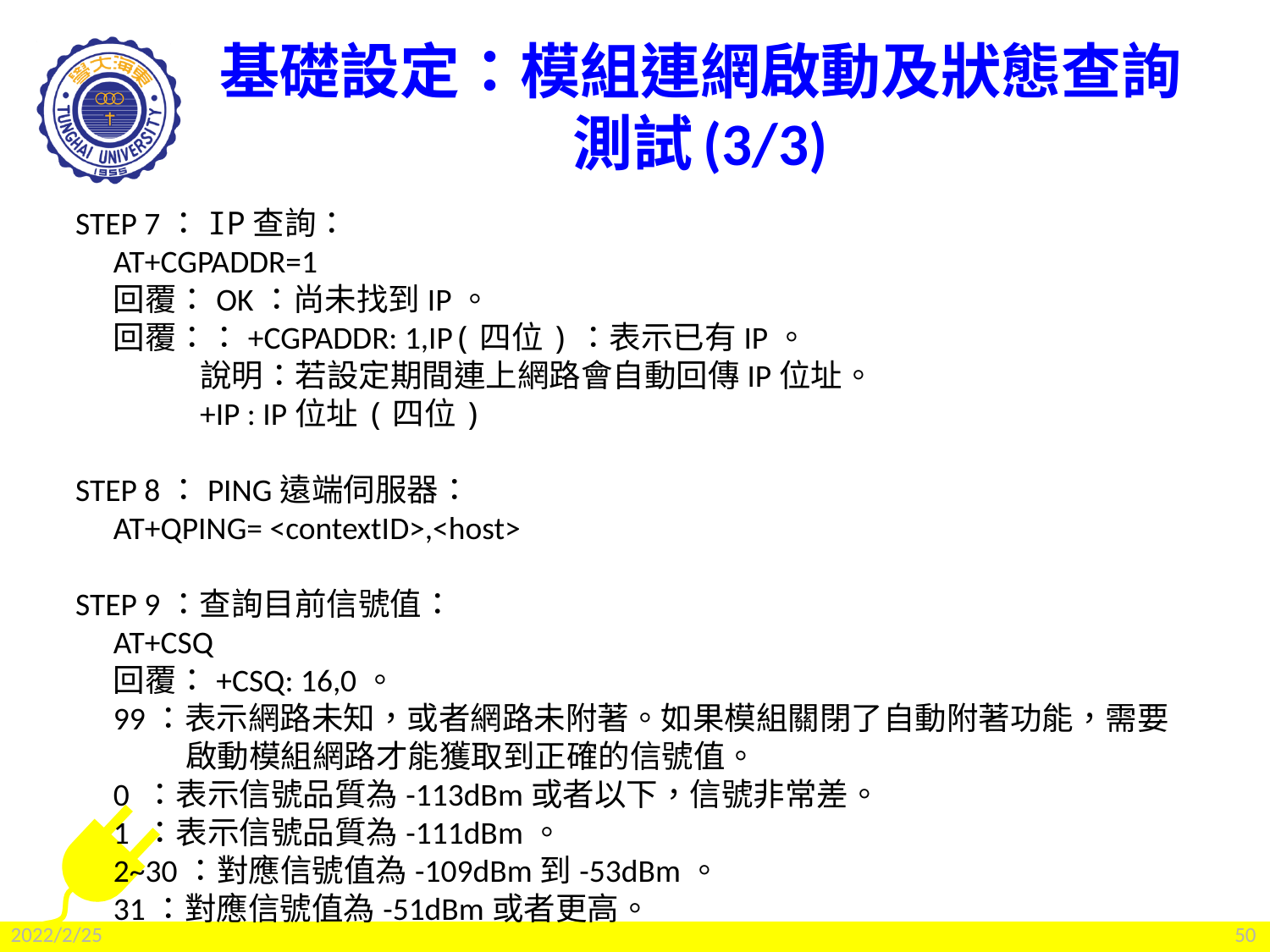

# 基礎設定：模組連網啟動及狀態查詢測試(3/3)
STEP 7：IP查詢：
AT+CGPADDR=1
回覆：OK：尚未找到IP。
回覆：：+CGPADDR: 1,IP(四位)：表示已有IP。
說明：若設定期間連上網路會自動回傳IP位址。
+IP : IP位址(四位)

STEP 8：PING遠端伺服器：
AT+QPING= <contextID>,<host>
STEP 9：查詢目前信號值：
AT+CSQ
回覆：+CSQ: 16,0。
99：表示網路未知，或者網路未附著。如果模組關閉了自動附著功能，需要
         啟動模組網路才能獲取到正確的信號值。
0 ：表示信號品質為-113dBm或者以下，信號非常差。
1 ：表示信號品質為-111dBm。
2~30：對應信號值為-109dBm到-53dBm。
31：對應信號值為-51dBm或者更高。
2022/2/25

50